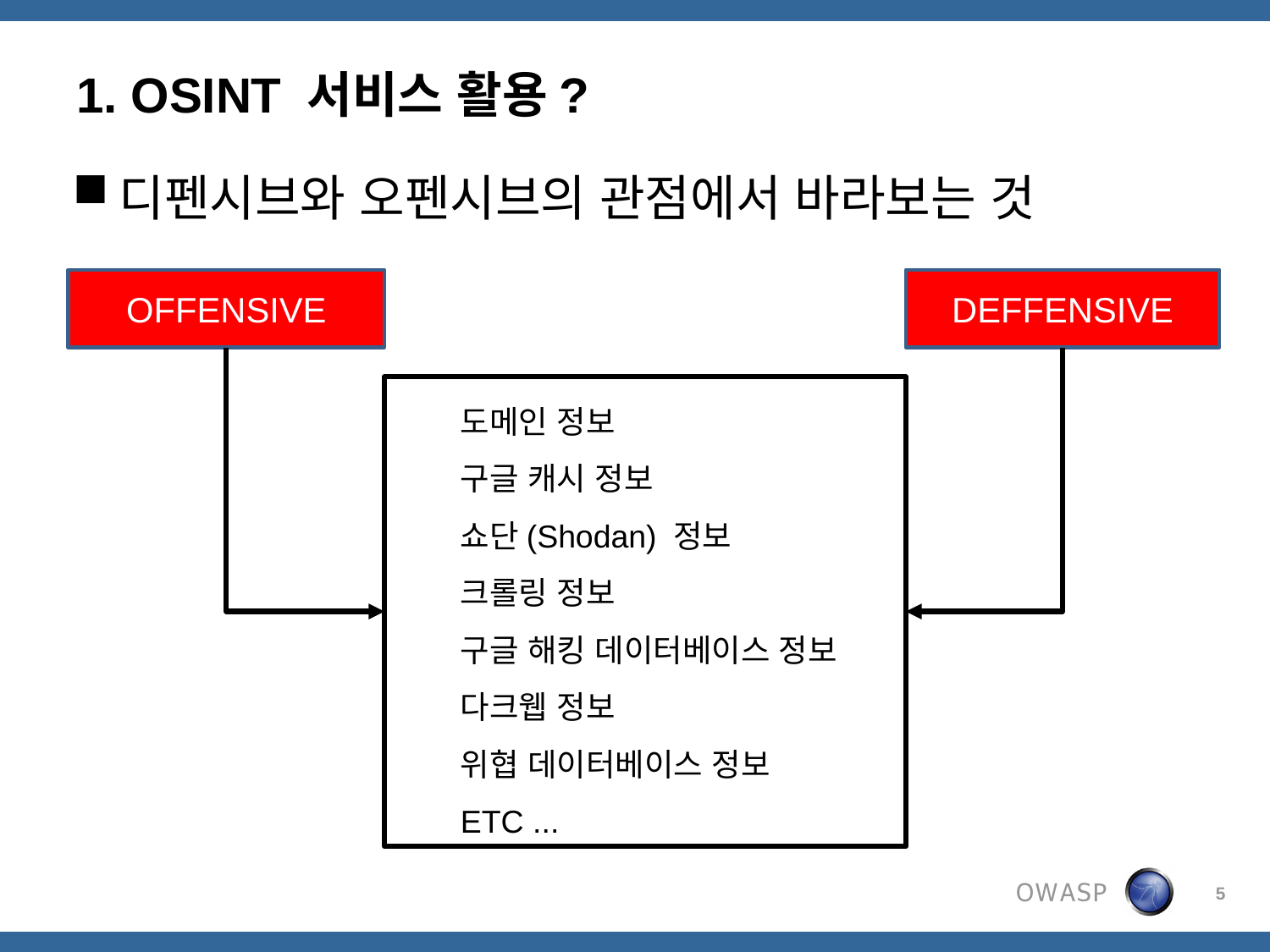

# 1. OSINT 서비스 활용?
디펜시브와 오펜시브의 관점에서 바라보는 것
OFFENSIVE
DEFFENSIVE
도메인 정보
구글 캐시 정보
쇼단(Shodan) 정보
크롤링 정보
구글 해킹 데이터베이스 정보
다크웹 정보
위협 데이터베이스 정보
ETC ...
5